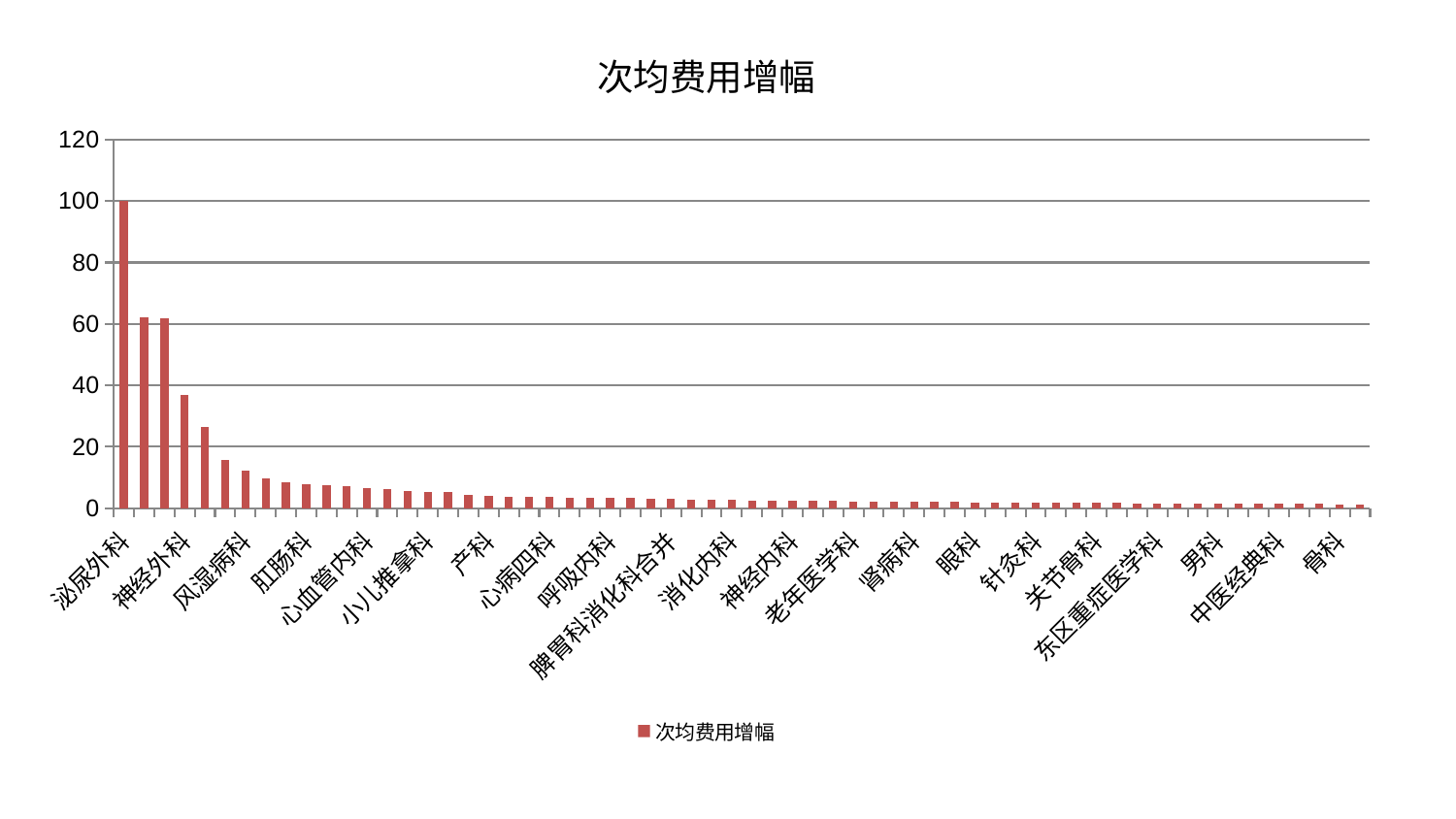

### Chart: 次均费用增幅

| Category | 次均费用增幅 |
|---|---|
| 泌尿外科 | 100.0 |
| 心病一科 | 62.23441421623644 |
| 脑病一科 | 61.817145526505726 |
| 神经外科 | 36.91329578425413 |
| 微创骨科 | 26.409025012160235 |
| 重症医学科 | 15.765184120765255 |
| 风湿病科 | 12.227554575014327 |
| 脊柱骨科 | 9.82606219024852 |
| 妇科 | 8.564680505608644 |
| 肛肠科 | 7.931035265388832 |
| 胸外科 | 7.368257032783441 |
| 肝病科 | 7.2319694138750235 |
| 心血管内科 | 6.577633429146497 |
| 心病二科 | 6.206226622459326 |
| 小儿骨科 | 5.678861189168504 |
| 小儿推拿科 | 5.309435217739305 |
| 肿瘤内科 | 5.217741981965277 |
| 周围血管科 | 4.3072831352784355 |
| 产科 | 4.162051444057474 |
| 脑病三科 | 3.8088049553370134 |
| 心病三科 | 3.77720260814661 |
| 心病四科 | 3.681368904370191 |
| 康复科 | 3.534462224477877 |
| 血液科 | 3.3910383812917124 |
| 呼吸内科 | 3.304301893995825 |
| 内分泌科 | 3.258542660216756 |
| 运动损伤骨科 | 3.181961045200165 |
| 脾胃科消化科合并 | 3.051507006873147 |
| 东区肾病科 | 2.7159893623600984 |
| 脑病二科 | 2.695812636356426 |
| 消化内科 | 2.684799201327388 |
| 皮肤科 | 2.5244387166729676 |
| 儿科 | 2.4991563095465383 |
| 神经内科 | 2.4243522565609474 |
| 口腔科 | 2.3531831644637 |
| 美容皮肤科 | 2.2943229251612673 |
| 老年医学科 | 2.234850502330793 |
| 推拿科 | 2.157866756395385 |
| 身心医学科 | 2.1443710069728206 |
| 肾病科 | 2.057639551916984 |
| 综合内科 | 2.0498883185776995 |
| 医院 | 2.041104885673102 |
| 眼科 | 1.9429811138721682 |
| 西区重症医学科 | 1.9259239221630815 |
| 中医外治中心 | 1.9117091009286604 |
| 针灸科 | 1.8975736606055789 |
| 妇二科 | 1.8779424656354138 |
| 普通外科 | 1.792189852467358 |
| 关节骨科 | 1.7283782541809767 |
| 耳鼻喉科 | 1.7088517894262256 |
| 显微骨科 | 1.594307851631881 |
| 东区重症医学科 | 1.5376617482068946 |
| 创伤骨科 | 1.5179736153669723 |
| 乳腺甲状腺外科 | 1.4991873319907258 |
| 男科 | 1.4746682015770298 |
| 肾脏内科 | 1.4664455406768147 |
| 妇科妇二科合并 | 1.4486163491275048 |
| 中医经典科 | 1.4394644576891324 |
| 肝胆外科 | 1.385266595868388 |
| 治未病中心 | 1.3638573922467256 |
| 骨科 | 1.3555539684877733 |
| 脾胃病科 | 1.278806678638913 |
171